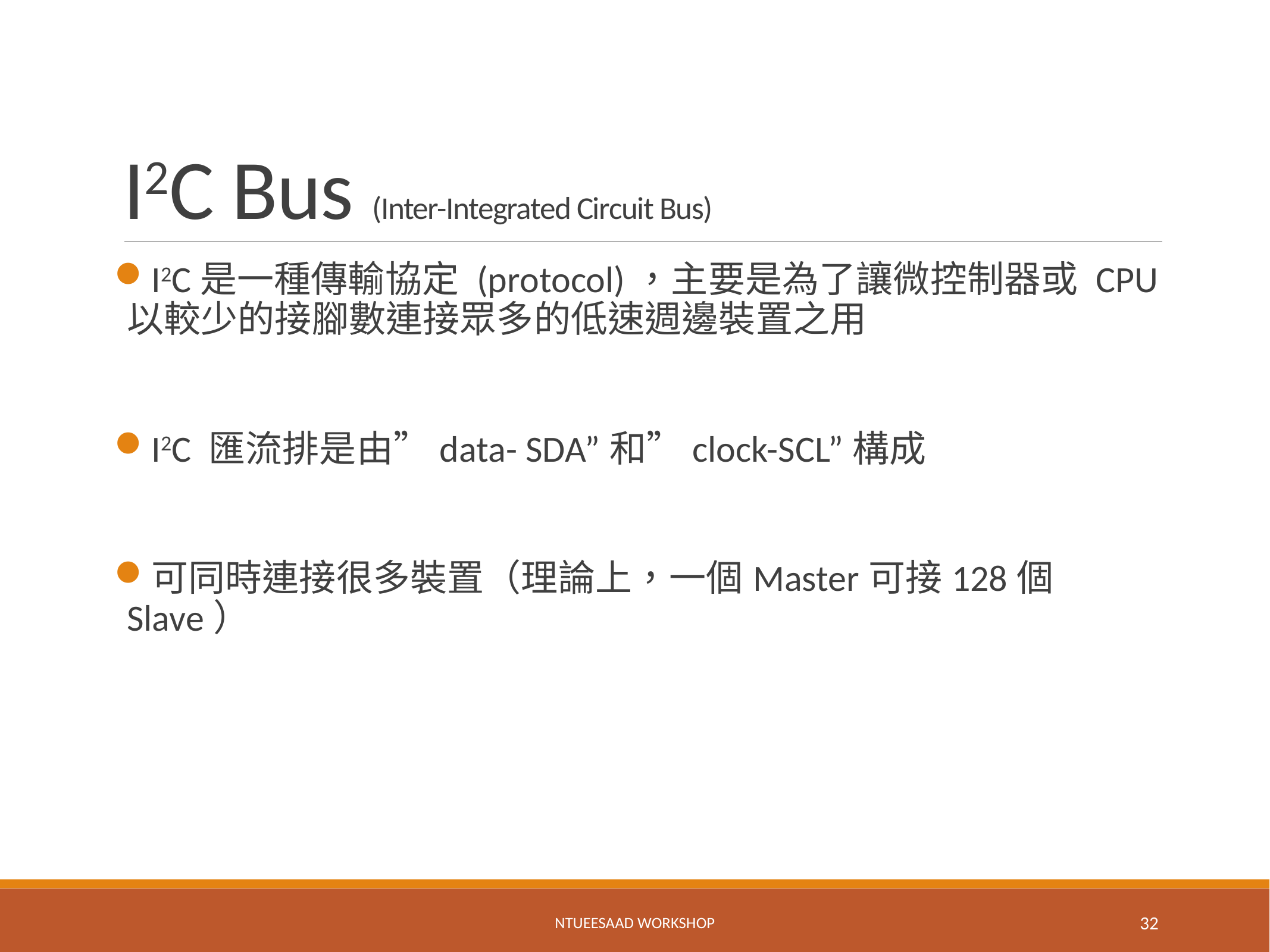

# I2C Bus (Inter-Integrated Circuit Bus)
I2C是一種傳輸協定 (protocol)，主要是為了讓微控制器或 CPU 以較少的接腳數連接眾多的低速週邊裝置之用

I2C 匯流排是由”data- SDA”和”clock-SCL”構成

可同時連接很多裝置（理論上，一個Master可接128個Slave）

NTUEESAAD WORKSHOP
32